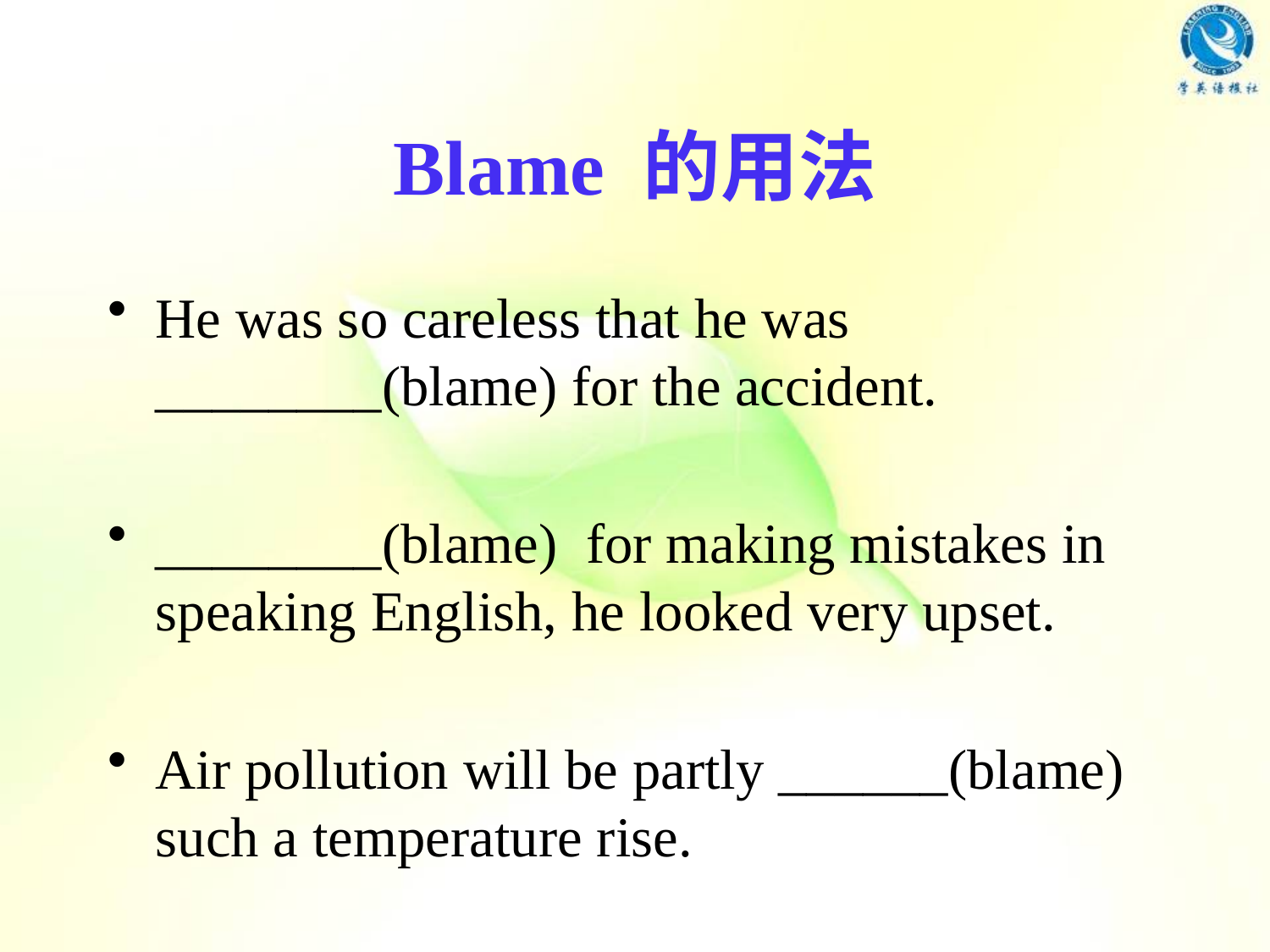

# Blame 的用法
He was so careless that he was ________(blame) for the accident.

________(blame)  for making mistakes in speaking English, he looked very upset.

Air pollution will be partly ______(blame) such a temperature rise.